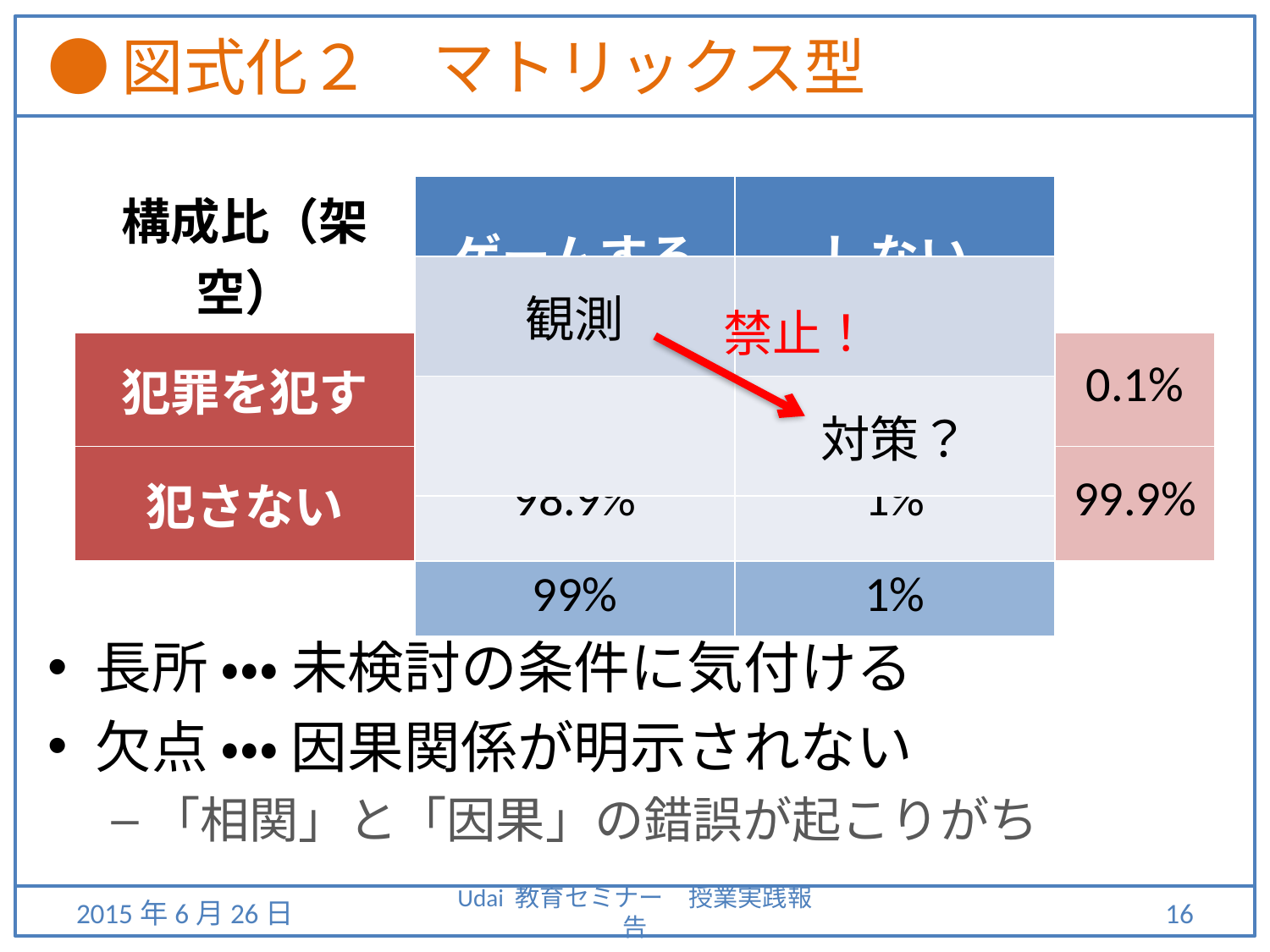

# ●図式化２　マトリックス型
| 構成比（架空） | ゲームする | しない |  |
| --- | --- | --- | --- |
| 犯罪を犯す | 0.1% | 0.001% | 0.1% |
| 犯さない | 98.9% | 1% | 99.9% |
|  | 99% | 1% |  |
| 観測 |  |
| --- | --- |
|  | 対策？ |
禁止！
長所 ・・・ 未検討の条件に気付ける
欠点 ・・・ 因果関係が明示されない
「相関」と「因果」の錯誤が起こりがち
2015年6月26日
Udai 教育セミナー　授業実践報告
16